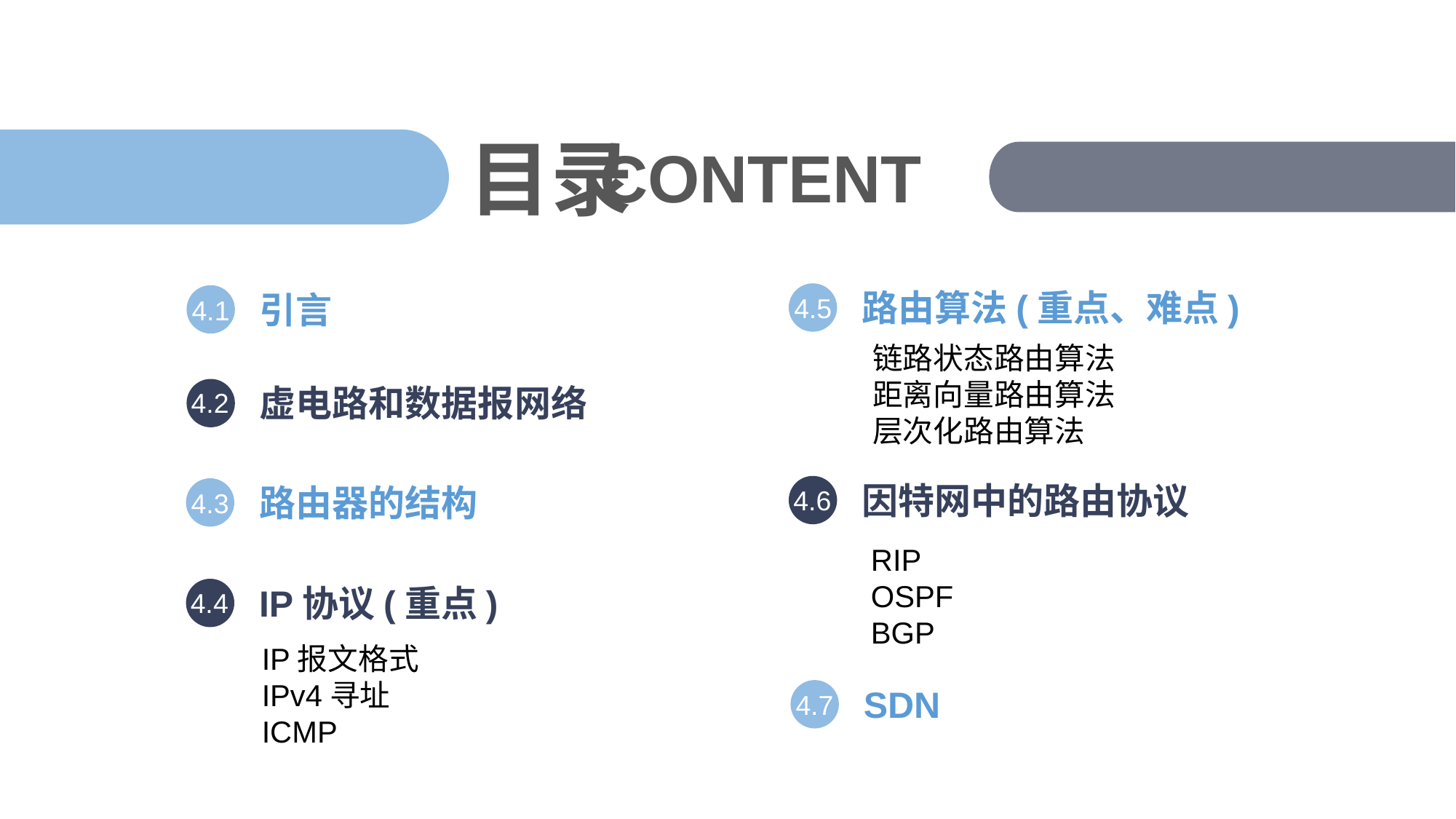

4.5
路由算法(重点、难点)

4.1
引言
链路状态路由算法
距离向量路由算法
层次化路由算法

4.2
虚电路和数据报网络

4.6
因特网中的路由协议

4.3
路由器的结构
RIP
OSPF
BGP

4.4
IP协议(重点)
IP报文格式
IPv4寻址
ICMP

4.7
SDN